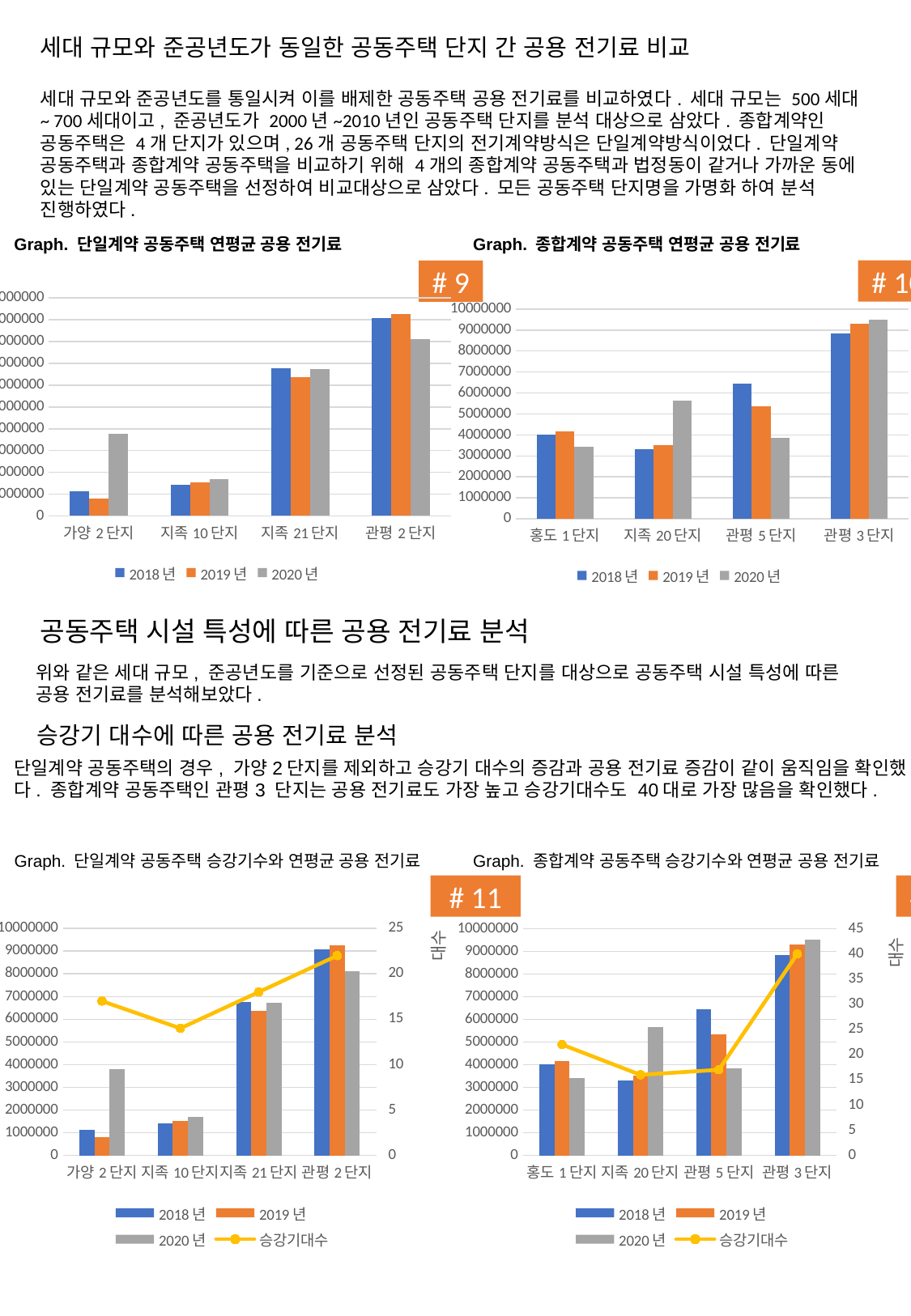

세대 규모와 준공년도가 동일한 공동주택 단지 간 공용 전기료 비교
세대 규모와 준공년도를 통일시켜 이를 배제한 공동주택 공용 전기료를 비교하였다. 세대 규모는 500세대 ~ 700세대이고, 준공년도가 2000년~2010년인 공동주택 단지를 분석 대상으로 삼았다. 종합계약인 공동주택은 4개 단지가 있으며, 26개 공동주택 단지의 전기계약방식은 단일계약방식이었다. 단일계약 공동주택과 종합계약 공동주택을 비교하기 위해 4개의 종합계약 공동주택과 법정동이 같거나 가까운 동에 있는 단일계약 공동주택을 선정하여 비교대상으로 삼았다. 모든 공동주택 단지명을 가명화 하여 분석 진행하였다.
Graph. 단일계약 공동주택 연평균 공용 전기료
Graph. 종합계약 공동주택 연평균 공용 전기료
# 10
# 9

### Chart

| Category | 2018년 | 2019년 | 2020년 |
|---|---|---|---|
| 가양2단지 | 1112098.6666666667 | 794861.0 | 3783930.9166666665 |
| 지족10단지 | 1408122.5 | 1522560.0 | 1697152.3333333333 |
| 지족21단지 | 6769125.416666667 | 6366429.583333333 | 6740511.25 |
| 관평2단지 | 9077203.166666666 | 9261226.75 | 8126415.916666667 |

### Chart

| Category | 2018년 | 2019년 | 2020년 |
|---|---|---|---|
| 홍도1단지 | 4026363.3333333335 | 4160636.0833333335 | 3425968.3333333335 |
| 지족20단지 | 3321860.8333333335 | 3529517.25 | 5648592.083333333 |
| 관평5단지 | 6440608.166666667 | 5352134.333333333 | 3850328.4166666665 |
| 관평3단지 | 8835728.583333334 | 9312734.333333334 | 9511949.0 |
공동주택 시설 특성에 따른 공용 전기료 분석
위와 같은 세대 규모, 준공년도를 기준으로 선정된 공동주택 단지를 대상으로 공동주택 시설 특성에 따른 공용 전기료를 분석해보았다.
승강기 대수에 따른 공용 전기료 분석
단일계약 공동주택의 경우, 가양2단지를 제외하고 승강기 대수의 증감과 공용 전기료 증감이 같이 움직임을 확인했다. 종합계약 공동주택인 관평3 단지는 공용 전기료도 가장 높고 승강기대수도 40대로 가장 많음을 확인했다.
Graph. 단일계약 공동주택 승강기수와 연평균 공용 전기료
Graph. 종합계약 공동주택 승강기수와 연평균 공용 전기료
# 12
# 11

### Chart

| Category | 2018년 | 2019년 | 2020년 | 승강기대수 |
|---|---|---|---|---|
| 가양2단지 | 1112098.6666666667 | 794861.0 | 3783930.9166666665 | 17.0 |
| 지족10단지 | 1408122.5 | 1522560.0 | 1697152.3333333333 | 14.0 |
| 지족21단지 | 6769125.416666667 | 6366429.583333333 | 6740511.25 | 18.0 |
| 관평2단지 | 9077203.166666666 | 9261226.75 | 8126415.916666667 | 22.0 |

### Chart

| Category | 2018년 | 2019년 | 2020년 | 승강기대수 |
|---|---|---|---|---|
| 홍도1단지 | 4026363.3333333335 | 4160636.0833333335 | 3425968.3333333335 | 22.0 |
| 지족20단지 | 3321860.8333333335 | 3529517.25 | 5648592.083333333 | 16.0 |
| 관평5단지 | 6440608.166666667 | 5352134.333333333 | 3850328.4166666665 | 17.0 |
| 관평3단지 | 8835728.583333334 | 9312734.333333334 | 9511949.0 | 40.0 |